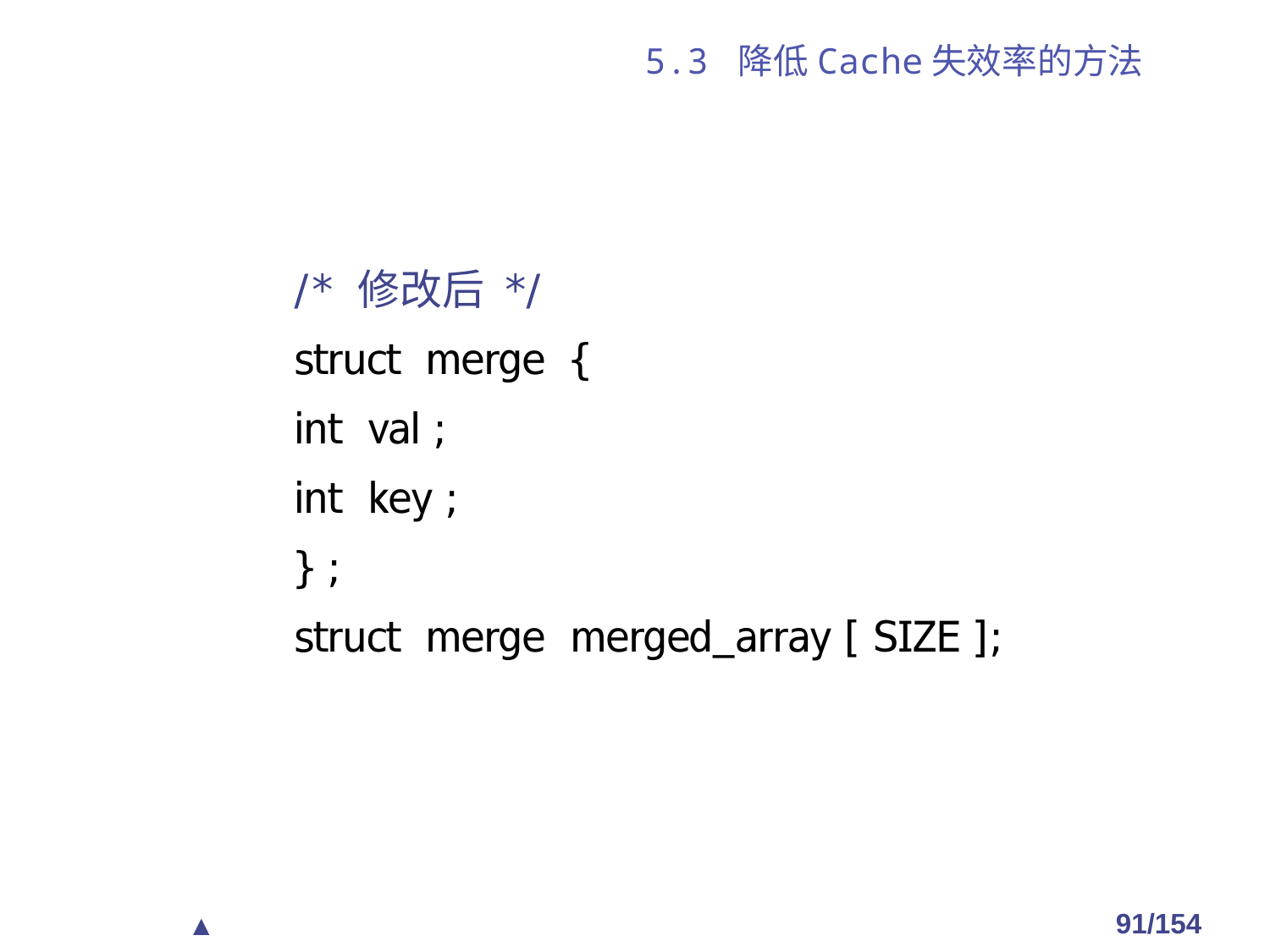

# 5.3 降低Cache失效率的方法
/* 修改后 */
struct  merge  {
int  val ;
int  key ;
} ;
struct  merge  merged_array [ SIZE ];